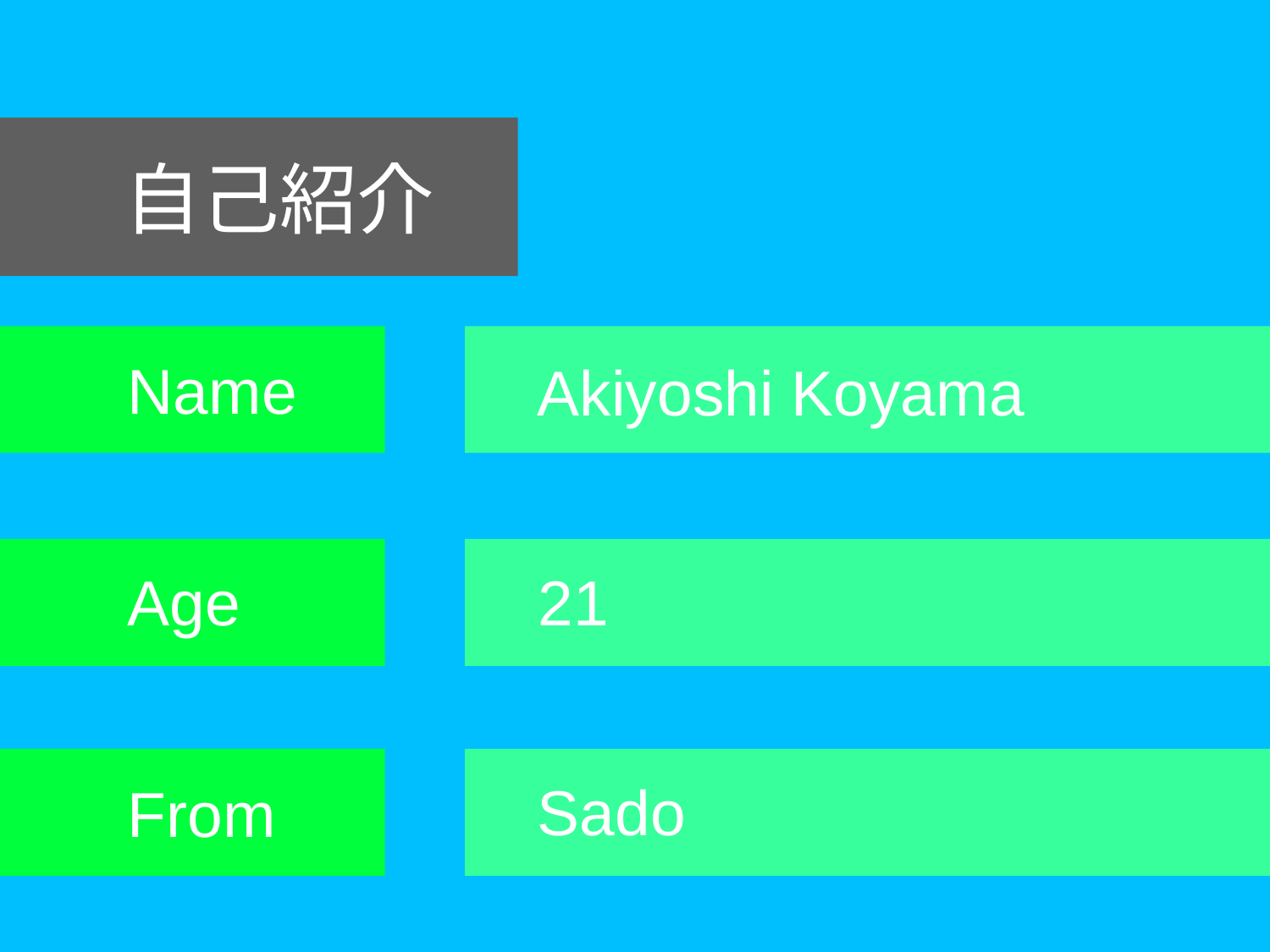

# 自己紹介

Name

Akiyoshi Koyama

Age

21

From

Sado